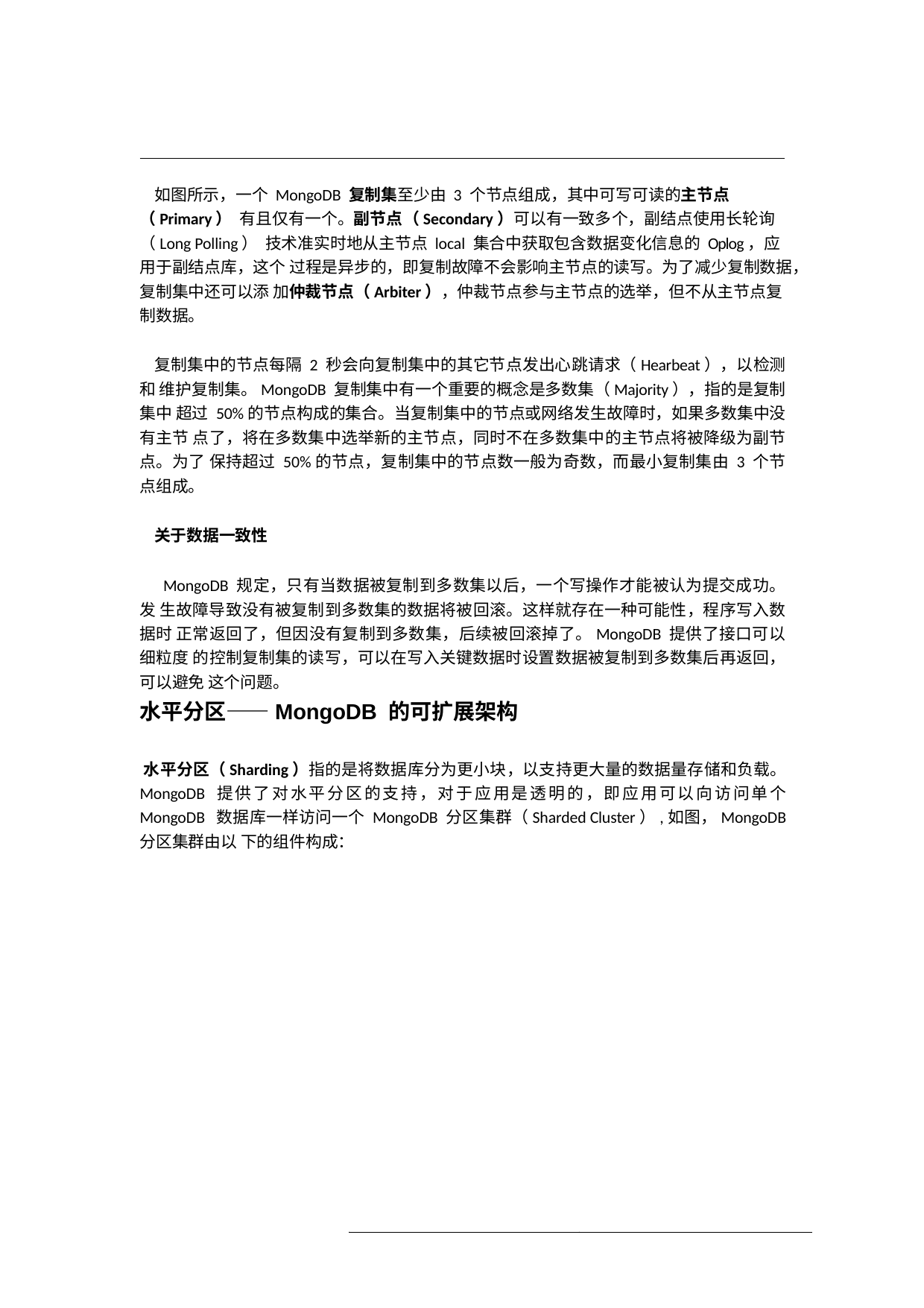

如图所示，一个 MongoDB 复制集至少由 3 个节点组成，其中可写可读的主节点（Primary）  有且仅有一个。副节点（Secondary）可以有一致多个，副结点使用长轮询（Long Polling）  技术准实时地从主节点 local 集合中获取包含数据变化信息的 Oplog，应用于副结点库，这个 过程是异步的，即复制故障不会影响主节点的读写。为了减少复制数据，复制集中还可以添 加仲裁节点（Arbiter），仲裁节点参与主节点的选举，但不从主节点复制数据。

复制集中的节点每隔 2 秒会向复制集中的其它节点发出心跳请求（Hearbeat），以检测和 维护复制集。MongoDB 复制集中有一个重要的概念是多数集（Majority），指的是复制集中 超过 50%的节点构成的集合。当复制集中的节点或网络发生故障时，如果多数集中没有主节 点了，将在多数集中选举新的主节点，同时不在多数集中的主节点将被降级为副节点。为了 保持超过 50%的节点，复制集中的节点数一般为奇数，而最小复制集由 3 个节点组成。

关于数据一致性

MongoDB 规定，只有当数据被复制到多数集以后，一个写操作才能被认为提交成功。发 生故障导致没有被复制到多数集的数据将被回滚。这样就存在一种可能性，程序写入数据时 正常返回了，但因没有复制到多数集，后续被回滚掉了。MongoDB 提供了接口可以细粒度 的控制复制集的读写，可以在写入关键数据时设置数据被复制到多数集后再返回，可以避免 这个问题。
水平分区——MongoDB 的可扩展架构

水平分区（Sharding）指的是将数据库分为更小块，以支持更大量的数据量存储和负载。 MongoDB 提供了对水平分区的支持，对于应用是透明的，即应用可以向访问单个 MongoDB  数据库一样访问一个 MongoDB 分区集群（Sharded Cluster）,如图，MongoDB 分区集群由以 下的组件构成：